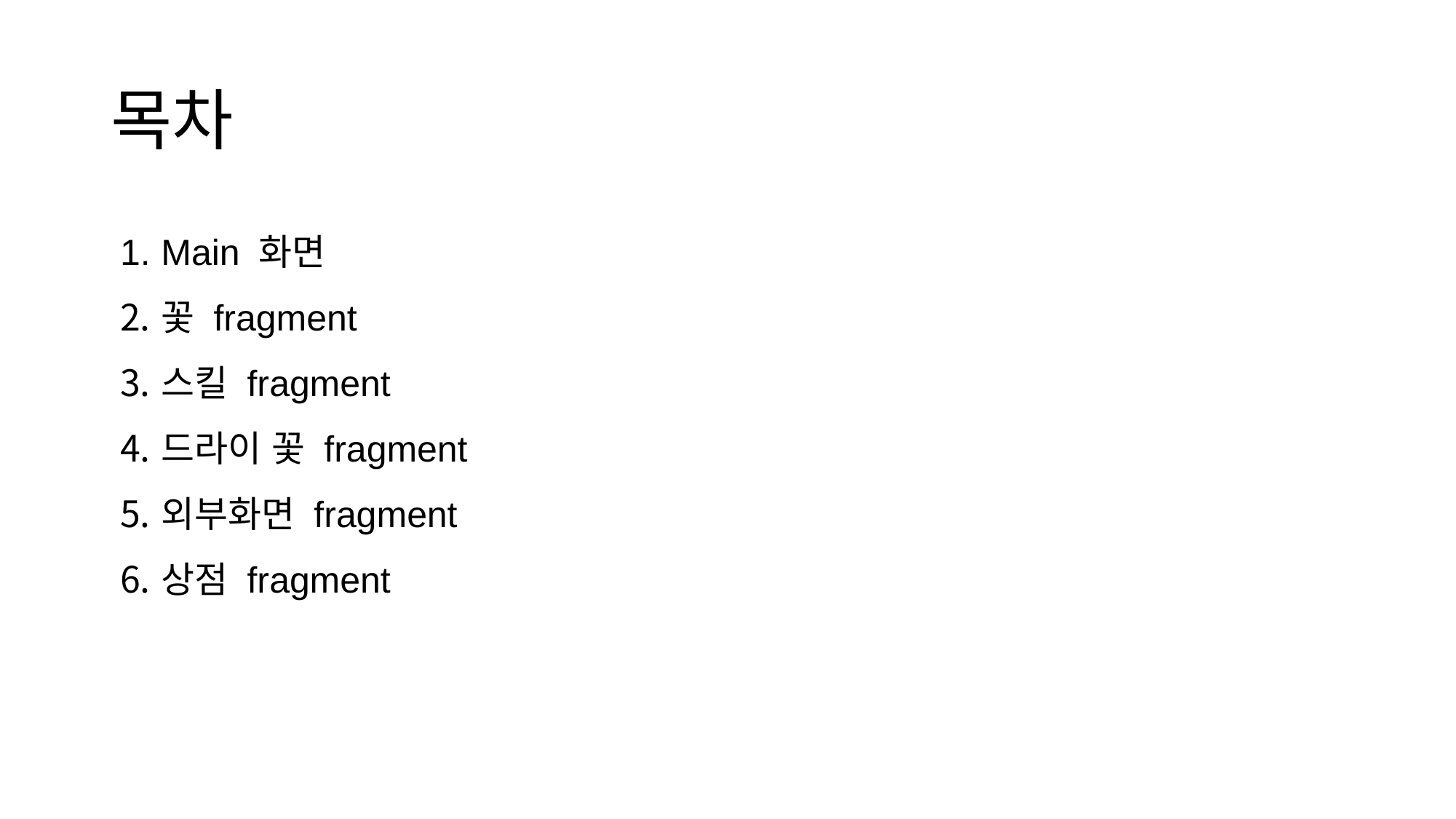

# 목차
Main 화면
꽃 fragment
스킬 fragment
드라이 꽃 fragment
외부화면 fragment
상점 fragment